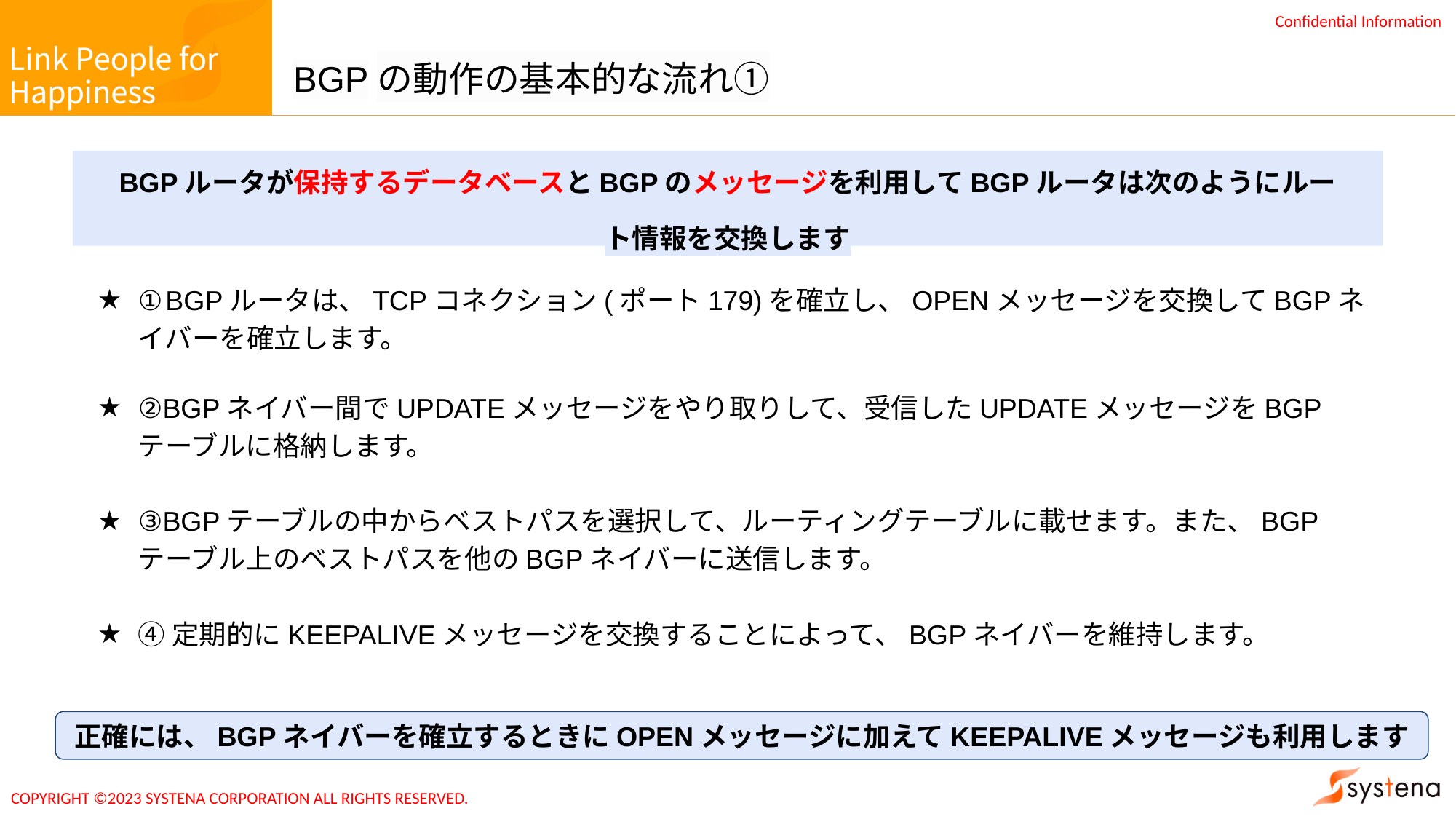

# BGPの動作の基本的な流れ①
BGPルータが保持するデータベースとBGPのメッセージを利用してBGPルータは次のようにルート情報を交換します
①BGPルータは、TCPコネクション(ポート179)を確立し、OPENメッセージを交換してBGPネイバーを確立します。
②BGPネイバー間でUPDATEメッセージをやり取りして、受信したUPDATEメッセージをBGPテーブルに格納します。
③BGPテーブルの中からベストパスを選択して、ルーティングテーブルに載せます。また、BGPテーブル上のベストパスを他のBGPネイバーに送信します。
④定期的にKEEPALIVEメッセージを交換することによって、BGPネイバーを維持します。
正確には、BGPネイバーを確立するときにOPENメッセージに加えてKEEPALIVEメッセージも利用します